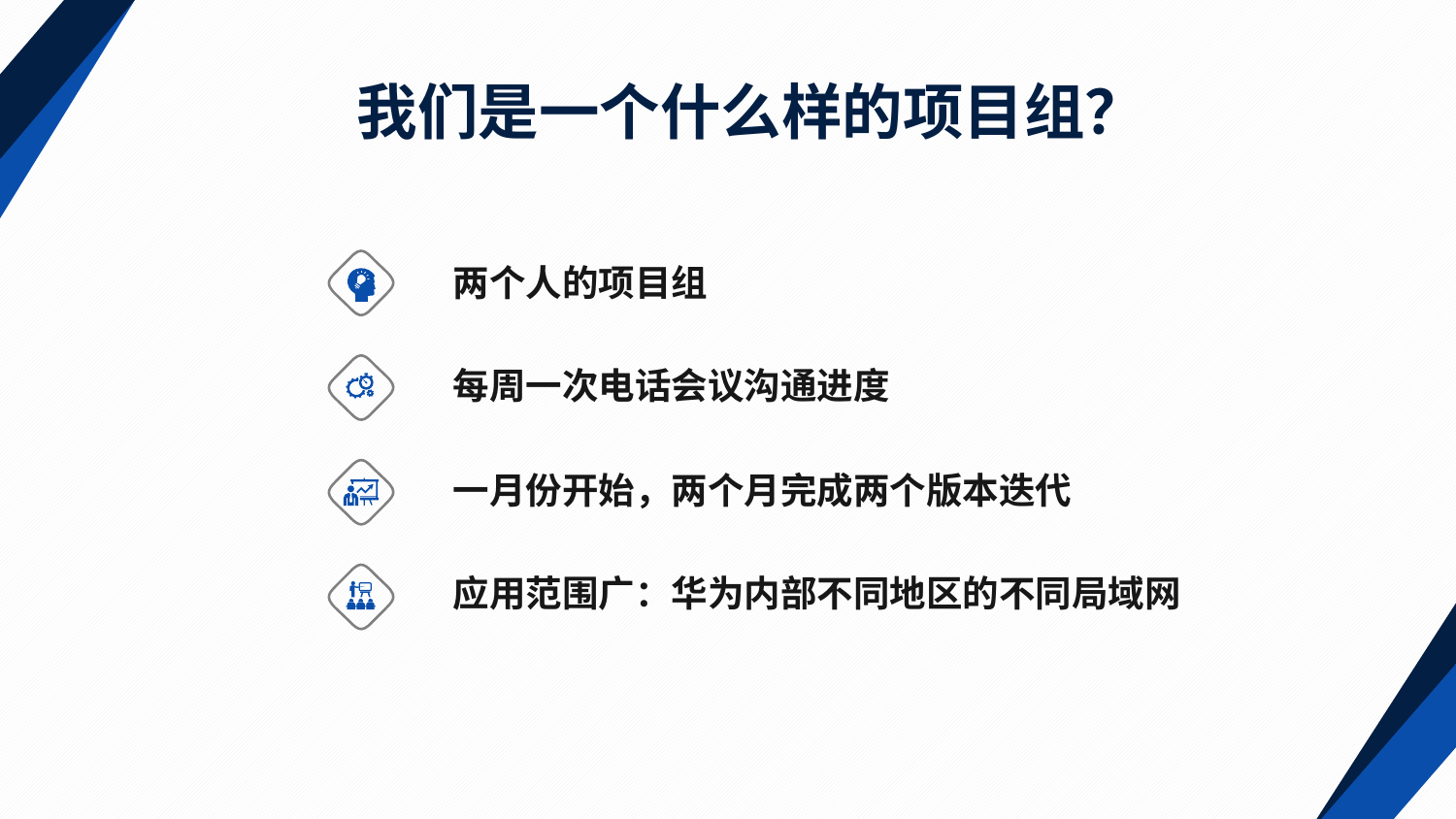

我们是一个什么样的项目组？

两个人的项目组
每周一次电话会议沟通进度
一月份开始，两个月完成两个版本迭代
应用范围广：华为内部不同地区的不同局域网